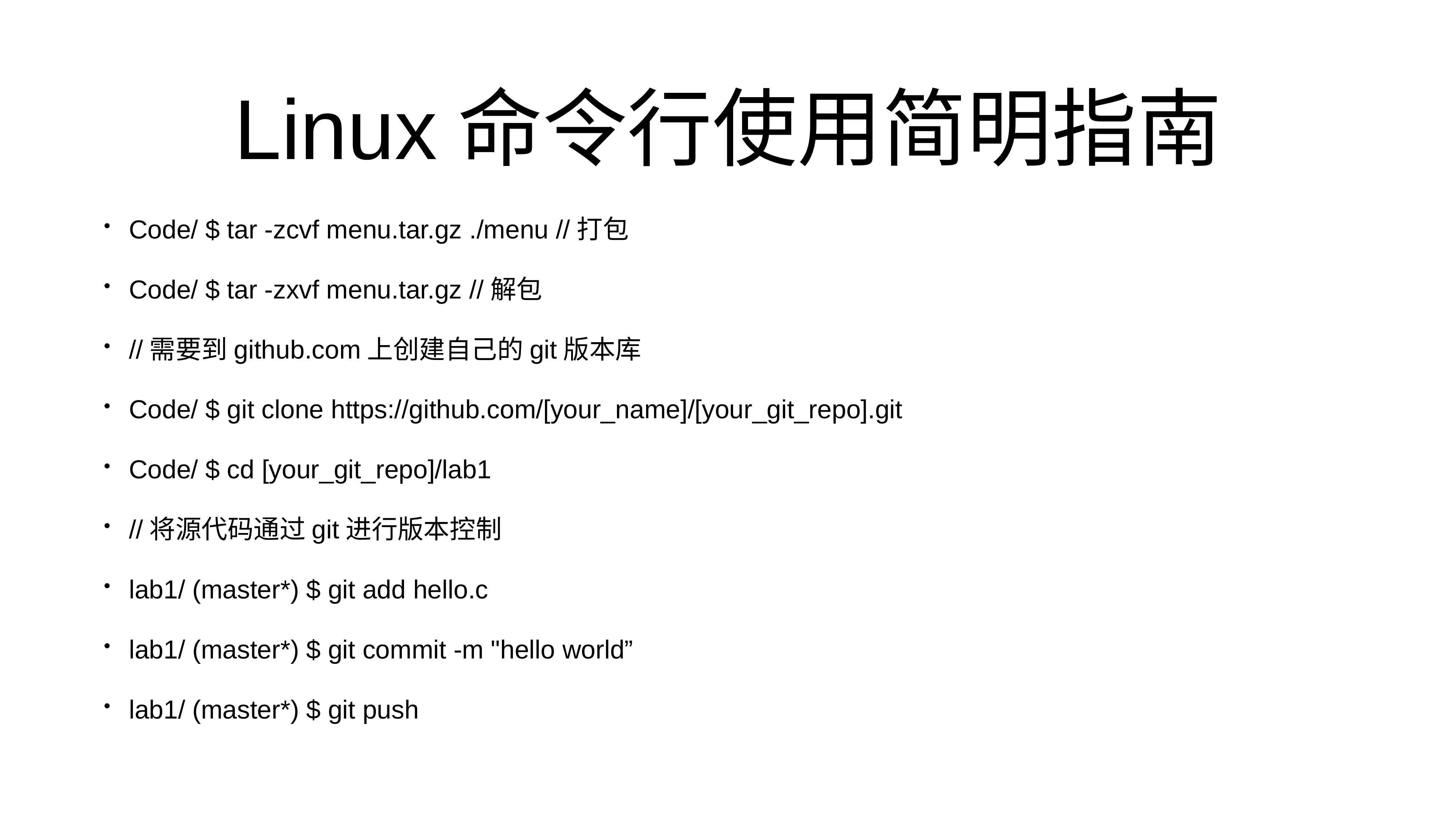

# Linux命令行使用简明指南
Code/ $ tar -zcvf menu.tar.gz ./menu //打包
Code/ $ tar -zxvf menu.tar.gz //解包
//需要到github.com上创建自己的git版本库
Code/ $ git clone https://github.com/[your_name]/[your_git_repo].git
Code/ $ cd [your_git_repo]/lab1
//将源代码通过git进行版本控制
lab1/ (master*) $ git add hello.c
lab1/ (master*) $ git commit -m "hello world”
lab1/ (master*) $ git push